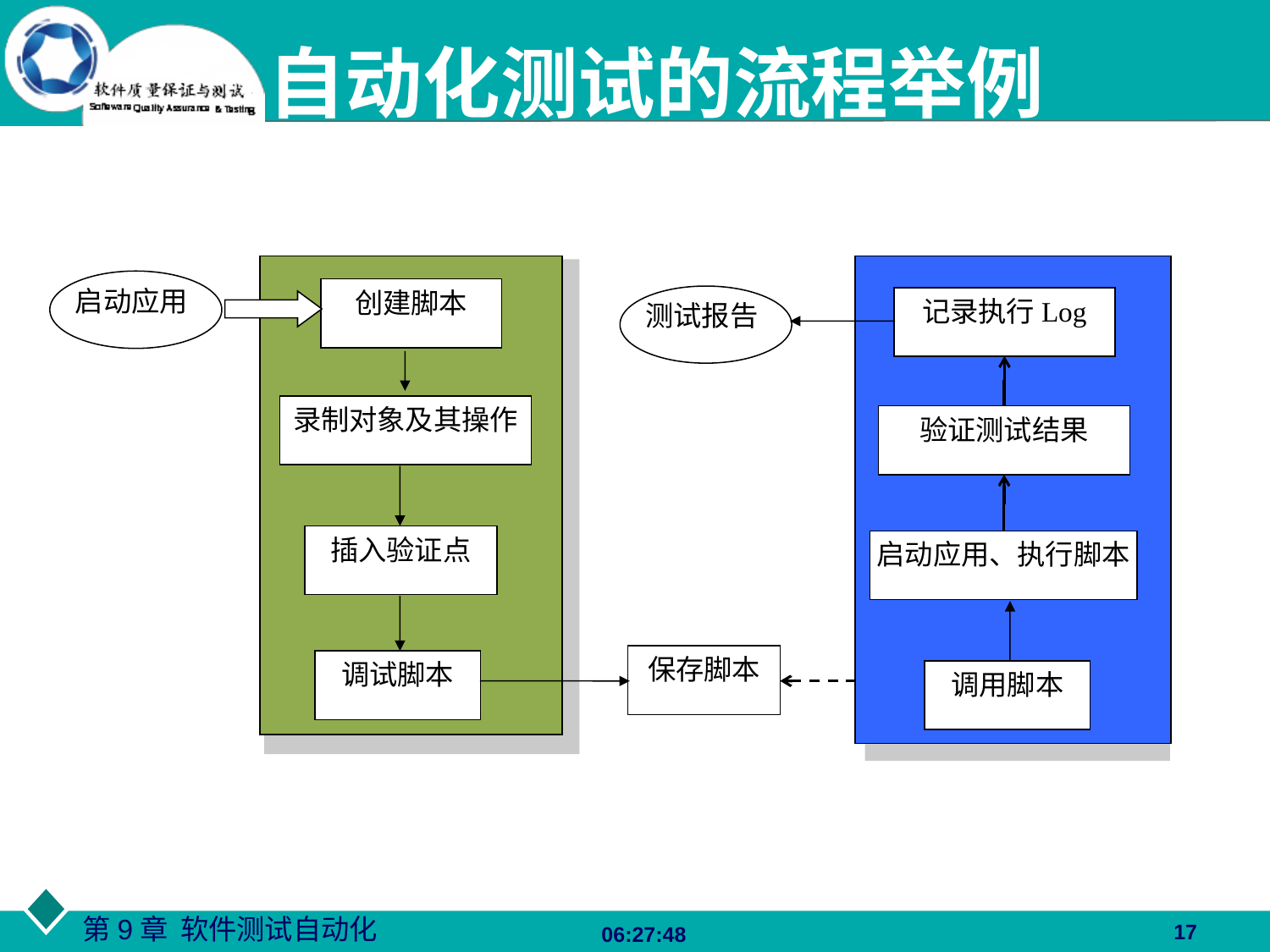

自动化测试的流程举例

启动应用
创建脚本
测试报告
记录执行Log

录制对象及其操作
验证测试结果

插入验证点
启动应用、执行脚本

保存脚本
调试脚本
调用脚本

17
06:27:48